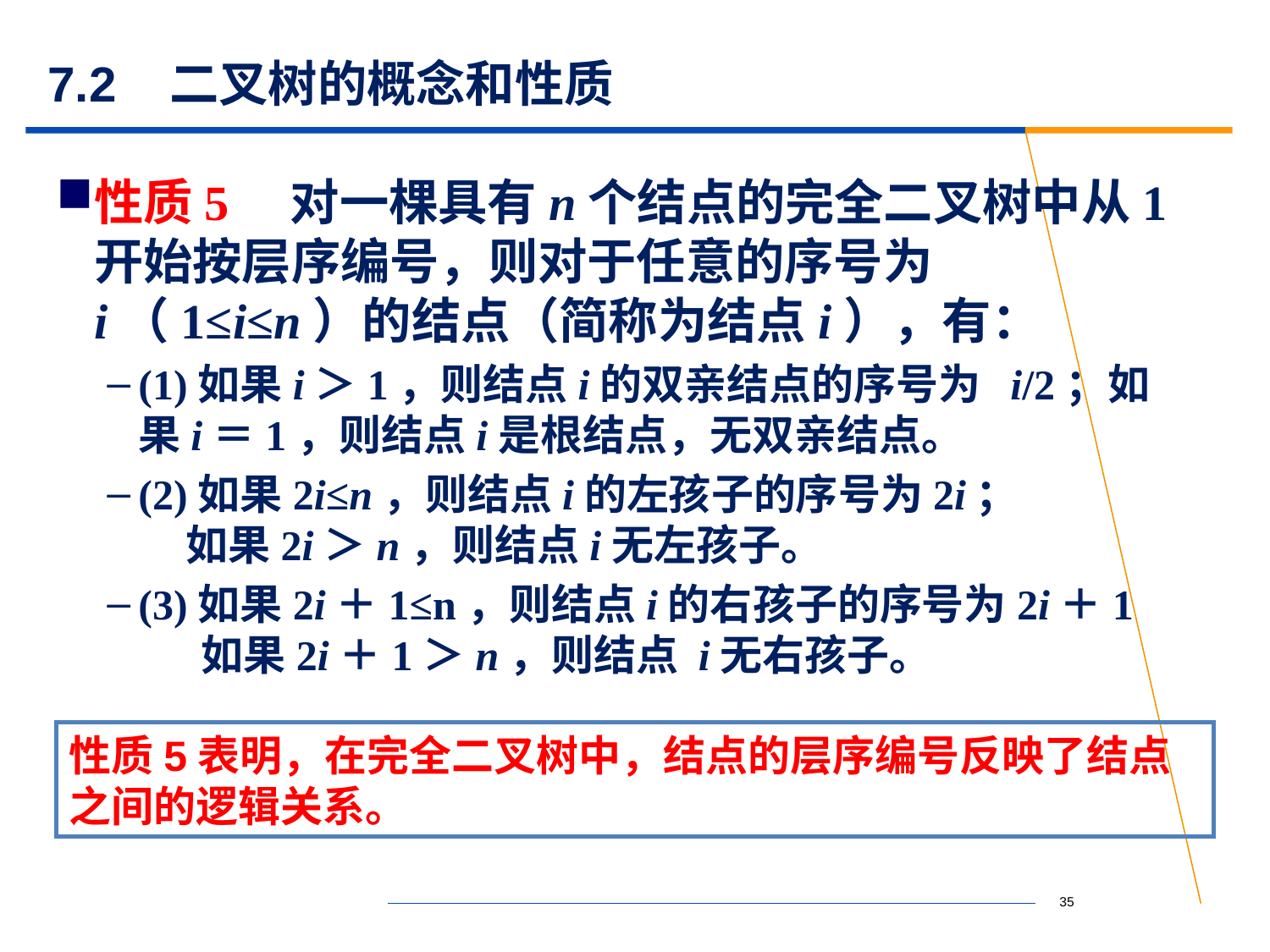

# 7.2   二叉树的概念和性质
性质5    对一棵具有n个结点的完全二叉树中从1开始按层序编号，则对于任意的序号为i（1≤i≤n）的结点（简称为结点i），有：
(1)如果i＞1，则结点i的双亲结点的序号为  i/2；如果i＝1，则结点i是根结点，无双亲结点。
(2)如果2i≤n，则结点i的左孩子的序号为2i；
     如果2i＞n，则结点i无左孩子。
(3)如果2i＋1≤n，则结点i的右孩子的序号为2i＋1
     如果2i＋1＞n，则结点 i无右孩子。
性质5表明，在完全二叉树中，结点的层序编号反映了结点之间的逻辑关系。